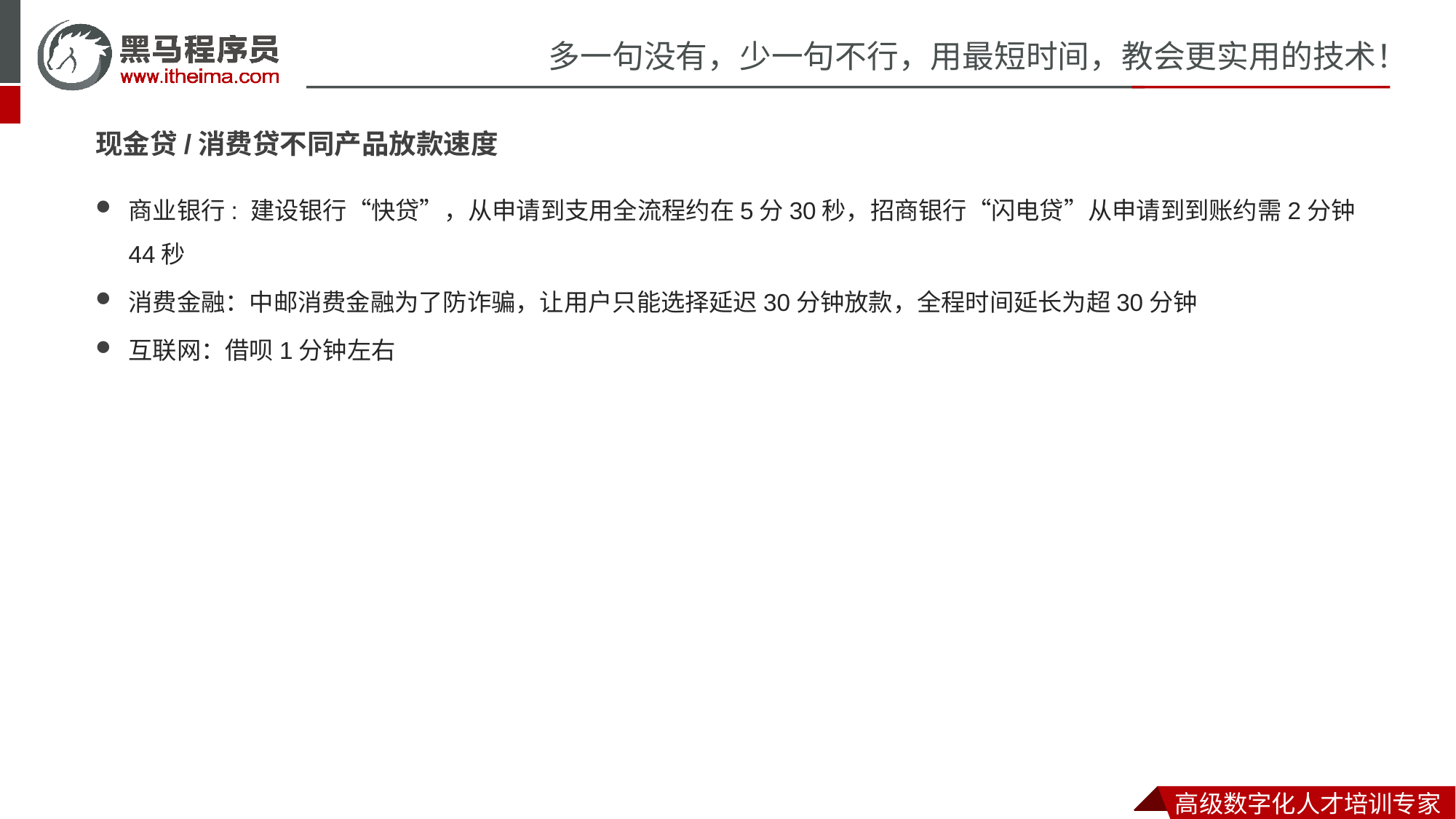

现金贷/消费贷不同产品放款速度
商业银行: 建设银行“快贷”，从申请到支用全流程约在5分30秒，招商银行“闪电贷”从申请到到账约需2分钟44秒
消费金融：中邮消费金融为了防诈骗，让用户只能选择延迟30分钟放款，全程时间延长为超30分钟
互联网：借呗1分钟左右